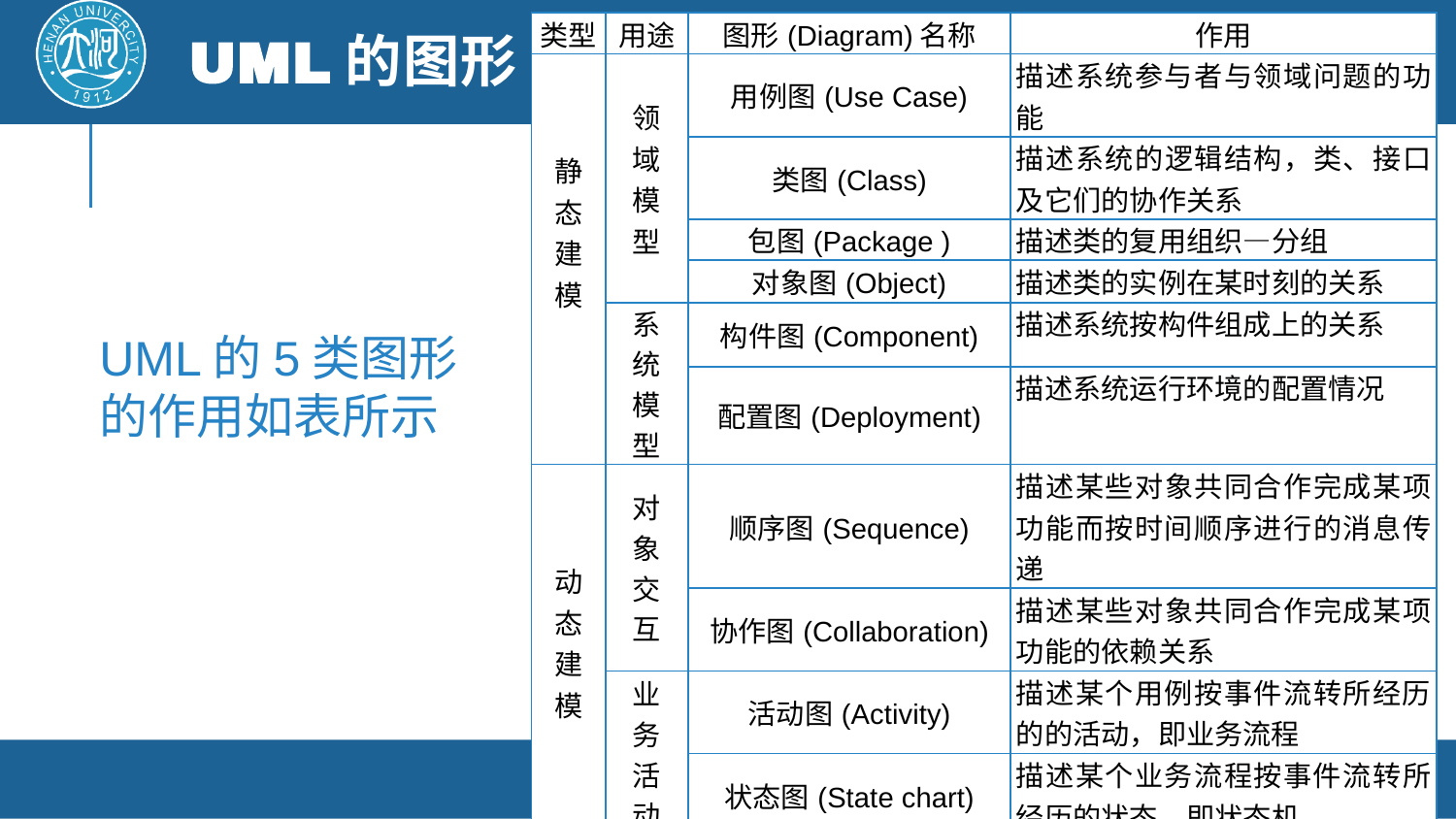

# UML的图形
| 类型 | 用途 | 图形(Diagram)名称 | 作用 |
| --- | --- | --- | --- |
| 静 态 建 模 | 领 域 模 型 | 用例图(Use Case) | 描述系统参与者与领域问题的功能 |
|  |  | 类图(Class) | 描述系统的逻辑结构，类、接口及它们的协作关系 |
|  |  | 包图(Package ) | 描述类的复用组织—分组 |
|  |  | 对象图(Object) | 描述类的实例在某时刻的关系 |
|  | 系 统 模 型 | 构件图(Component) | 描述系统按构件组成上的关系 |
|  |  | 配置图(Deployment) | 描述系统运行环境的配置情况 |
| 动 态 建 模 | 对 象 交 互 | 顺序图(Sequence) | 描述某些对象共同合作完成某项功能而按时间顺序进行的消息传递 |
|  |  | 协作图(Collaboration) | 描述某些对象共同合作完成某项功能的依赖关系 |
|  | 业 务 活 动 | 活动图(Activity) | 描述某个用例按事件流转所经历的的活动，即业务流程 |
|  |  | 状态图(State chart) | 描述某个业务流程按事件流转所经历的状态，即状态机 |
UML的5类图形的作用如表所示

软件工程
56